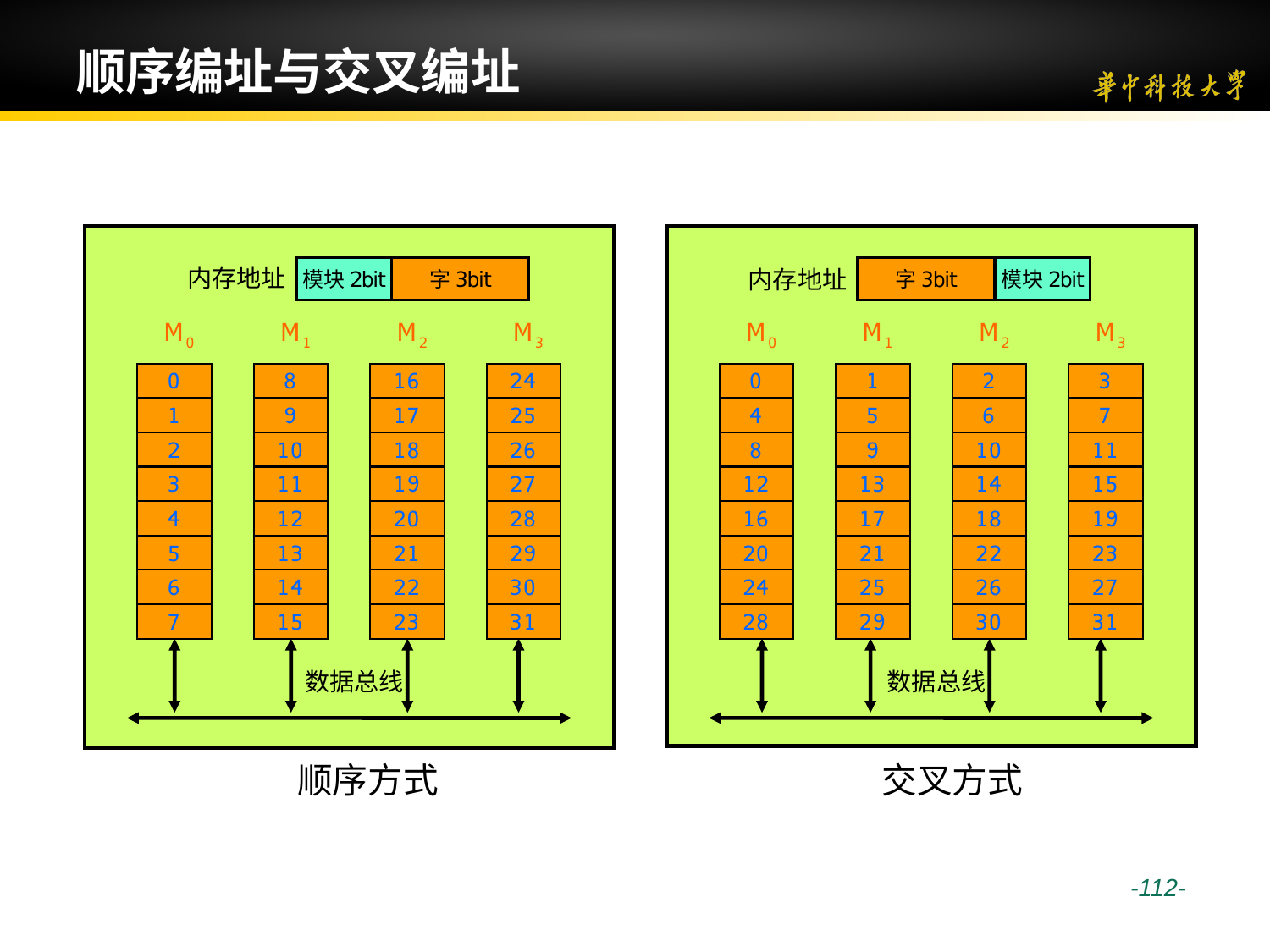

# 顺序编址与交叉编址

内存地址
模块2bit
字3bit
内存地址
字3bit
模块2bit
M0
M1
M2
M3
M0
M1
M2
M3
0
8
16
24

1

9

17

25

2

10

18

26

3

11

19

27

4

12

20

28

5

13

21

29
6
14
22
30
7
15
23
31
0
1
2
3

4

5

6

7

8

9

10

11

12

13

14

15

16

17

18

19

20

21

22

23
24
25
26
27
28
29
30
31

数据总线
数据总线

 顺序方式
交叉方式
 -112-